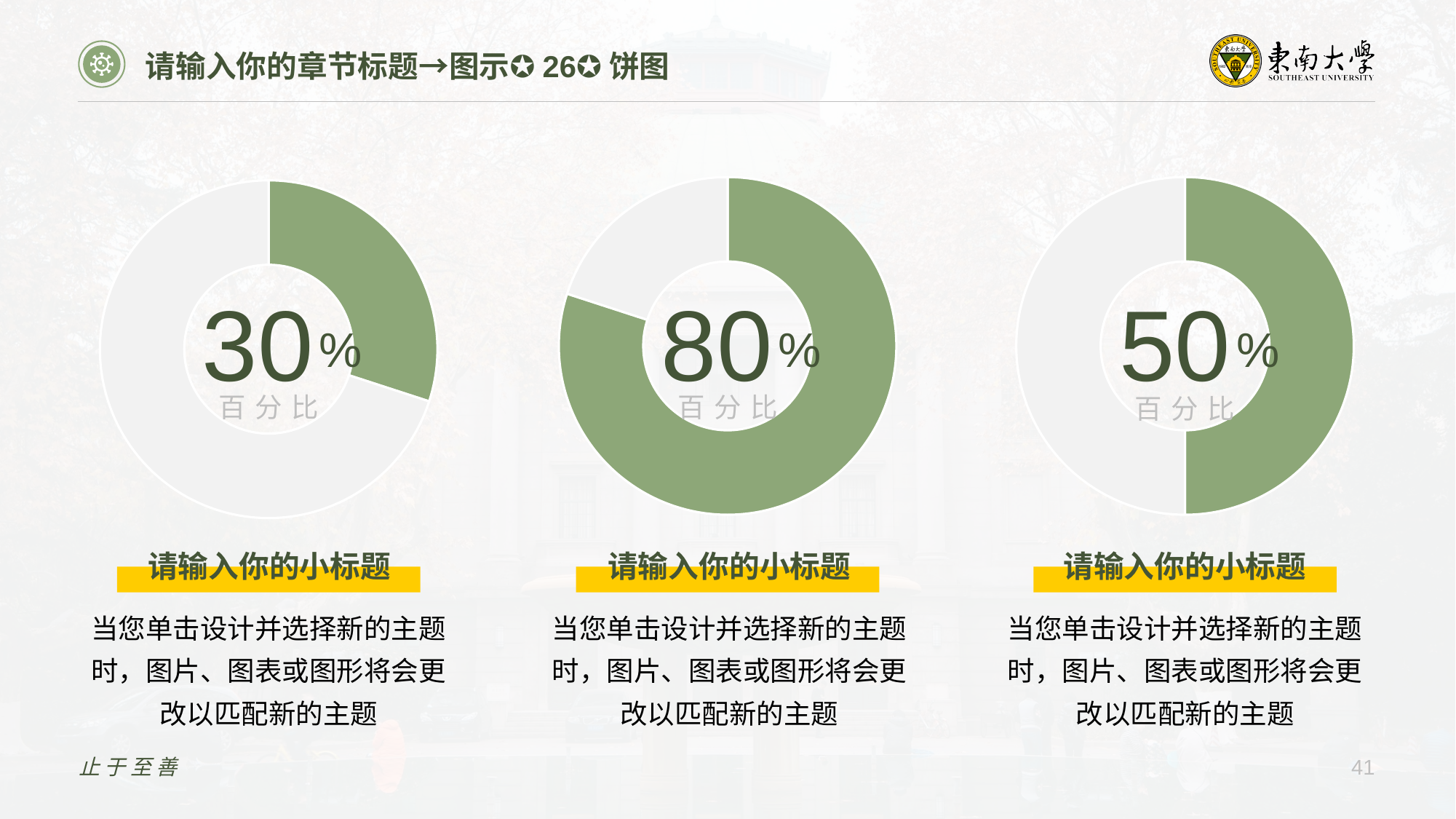

请输入你的章节标题→图示✪26✪饼图

### Chart

| Category | 数目 |
|---|---|
| 数据占比 | 80.0 |
| 100-数据占比 | 20.0 |

### Chart

| Category | 数目 |
|---|---|
| 数据占比 | 50.0 |
| 100-数据占比 | 50.0 |

### Chart

| Category | 数目 |
|---|---|
| 数据占比 | 30.0 |
| 100-数据占比 | 70.0 |
30
%
80
%
50
%
百分比
百分比
百分比
请输入你的小标题
请输入你的小标题
请输入你的小标题

当您单击设计并选择新的主题时，图片、图表或图形将会更改以匹配新的主题
当您单击设计并选择新的主题时，图片、图表或图形将会更改以匹配新的主题
当您单击设计并选择新的主题时，图片、图表或图形将会更改以匹配新的主题
止于至善
41